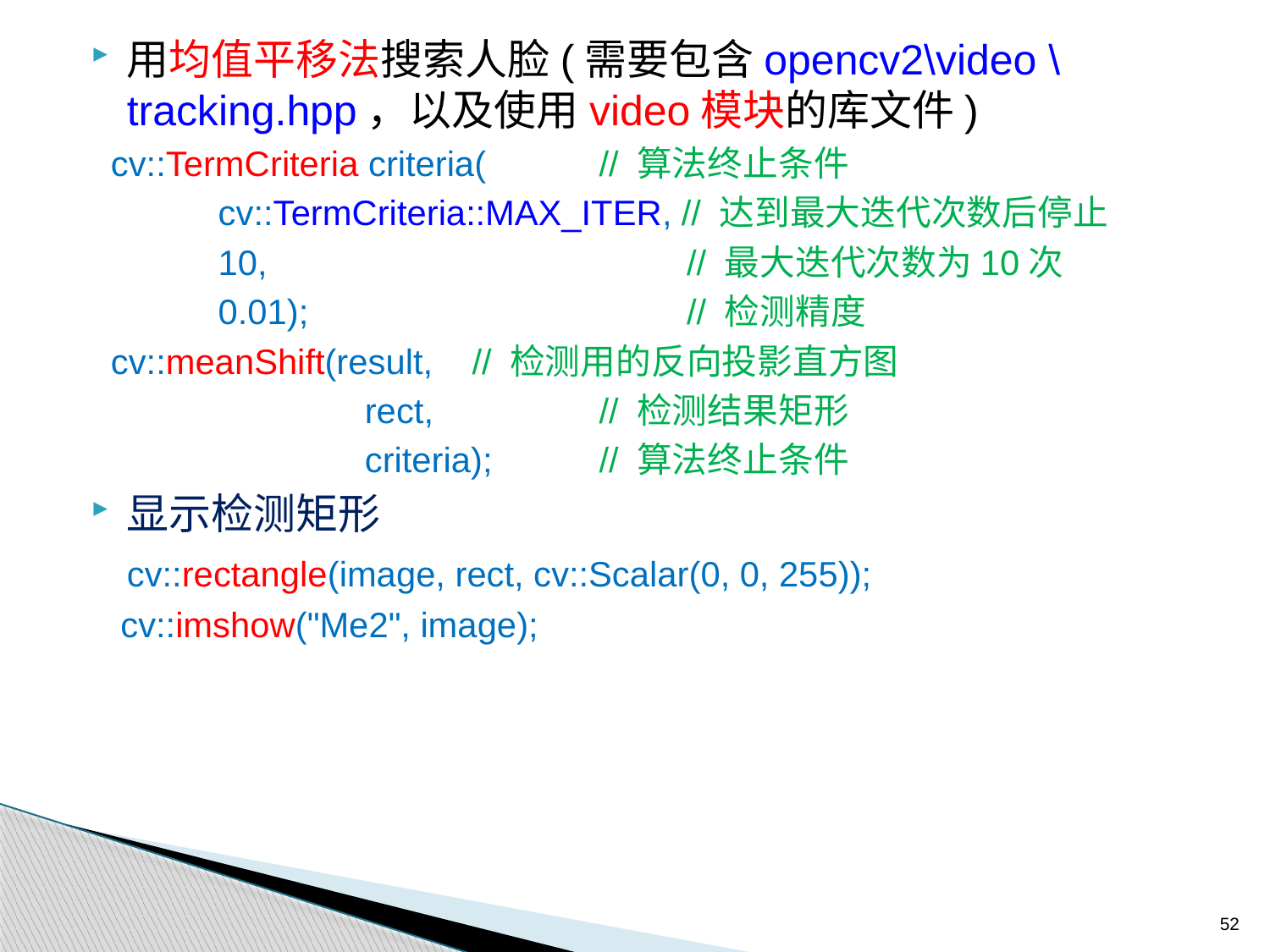

用均值平移法搜索人脸(需要包含opencv2\video \tracking.hpp，以及使用video模块的库文件)
  cv::TermCriteria criteria(	// 算法终止条件
	cv::TermCriteria::MAX_ITER, // 达到最大迭代次数后停止
	10, 			         // 最大迭代次数为10次
	0.01);			         // 检测精度
  cv::meanShift(result, 	// 检测用的反向投影直方图
		  rect, 		// 检测结果矩形
		  criteria);	// 算法终止条件
显示检测矩形
   cv::rectangle(image, rect, cv::Scalar(0, 0, 255));
   cv::imshow("Me2", image);
52